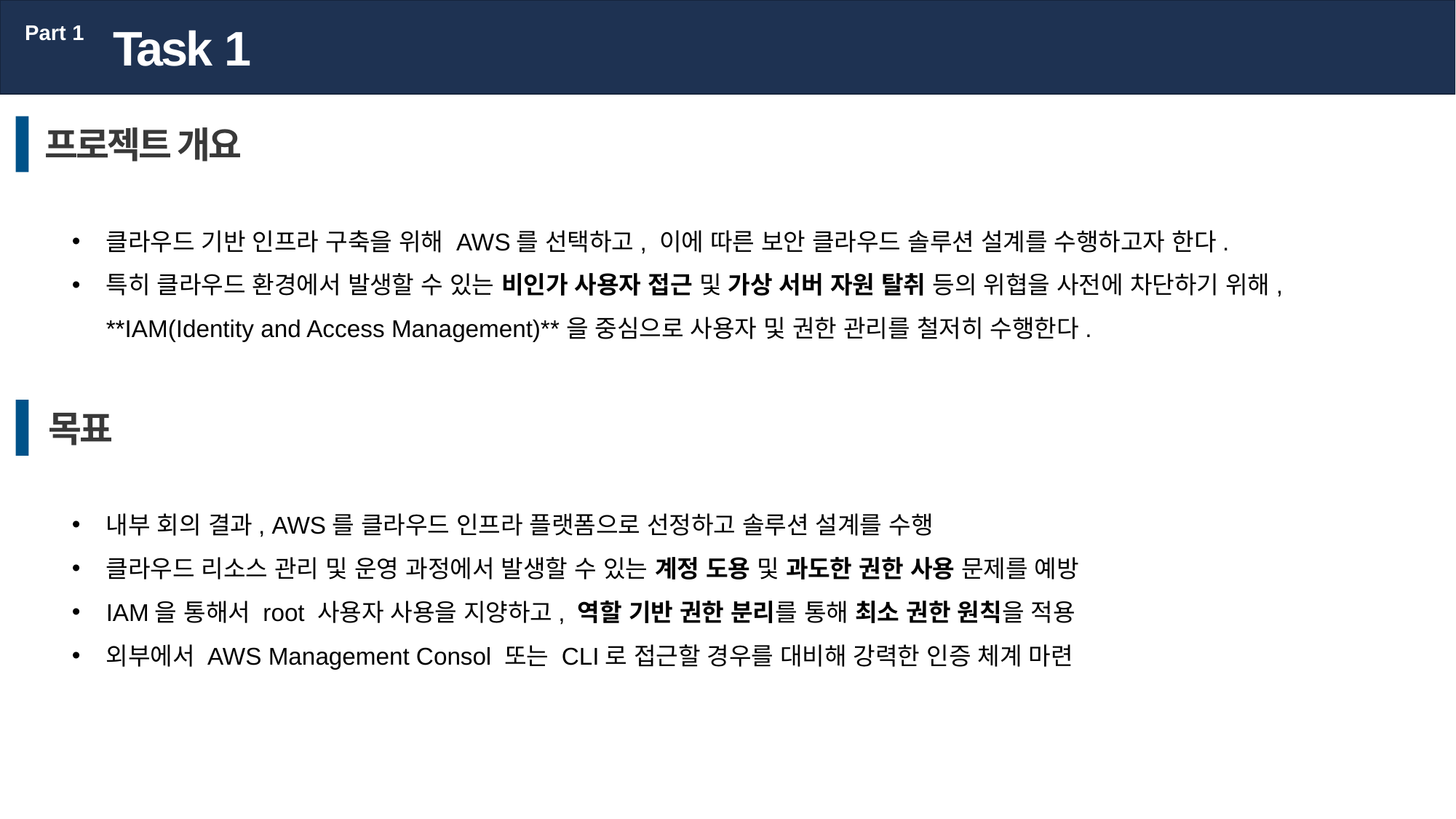

Task 1
Part 1

프로젝트 개요
클라우드 기반 인프라 구축을 위해 AWS를 선택하고, 이에 따른 보안 클라우드 솔루션 설계를 수행하고자 한다.
특히 클라우드 환경에서 발생할 수 있는 비인가 사용자 접근 및 가상 서버 자원 탈취 등의 위협을 사전에 차단하기 위해, **IAM(Identity and Access Management)**을 중심으로 사용자 및 권한 관리를 철저히 수행한다.

목표
내부 회의 결과, AWS를 클라우드 인프라 플랫폼으로 선정하고 솔루션 설계를 수행
클라우드 리소스 관리 및 운영 과정에서 발생할 수 있는 계정 도용 및 과도한 권한 사용 문제를 예방
IAM을 통해서 root 사용자 사용을 지양하고, 역할 기반 권한 분리를 통해 최소 권한 원칙을 적용
외부에서 AWS Management Consol 또는 CLI로 접근할 경우를 대비해 강력한 인증 체계 마련